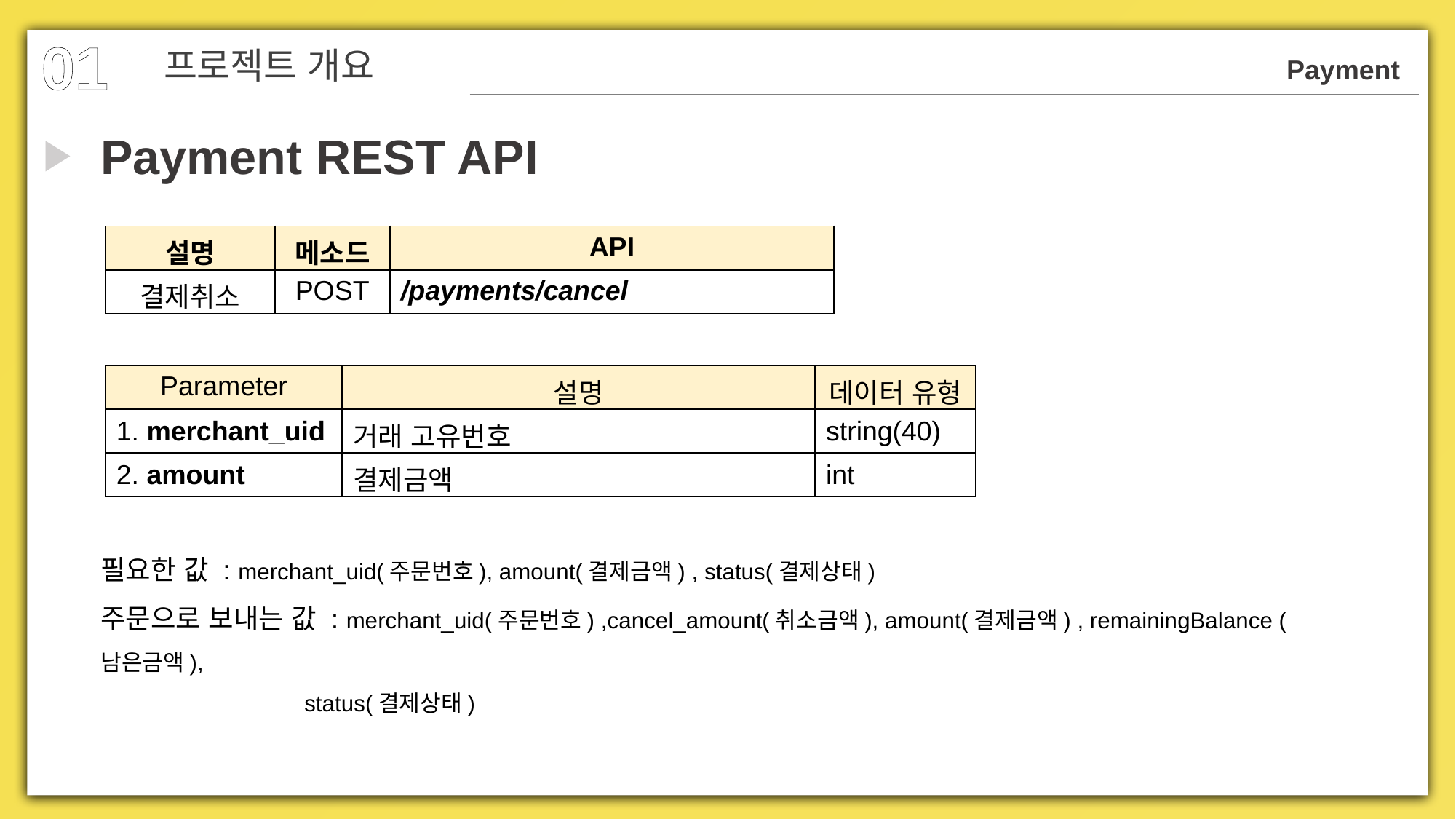

01

프로젝트 개요
Payment
▶
Payment REST API
| 설명 | 메소드 | API |
| --- | --- | --- |
| 결제취소 | POST | /payments/cancel |
| Parameter | 설명 | 데이터 유형 |
| --- | --- | --- |
| 1. merchant\_uid | 거래 고유번호 | string(40) |
| 2. amount | 결제금액 | int |
필요한 값 : merchant_uid(주문번호), amount(결제금액) , status(결제상태)
주문으로 보내는 값 : merchant_uid(주문번호) ,cancel_amount(취소금액), amount(결제금액) , remainingBalance (남은금액),
                                status(결제상태)